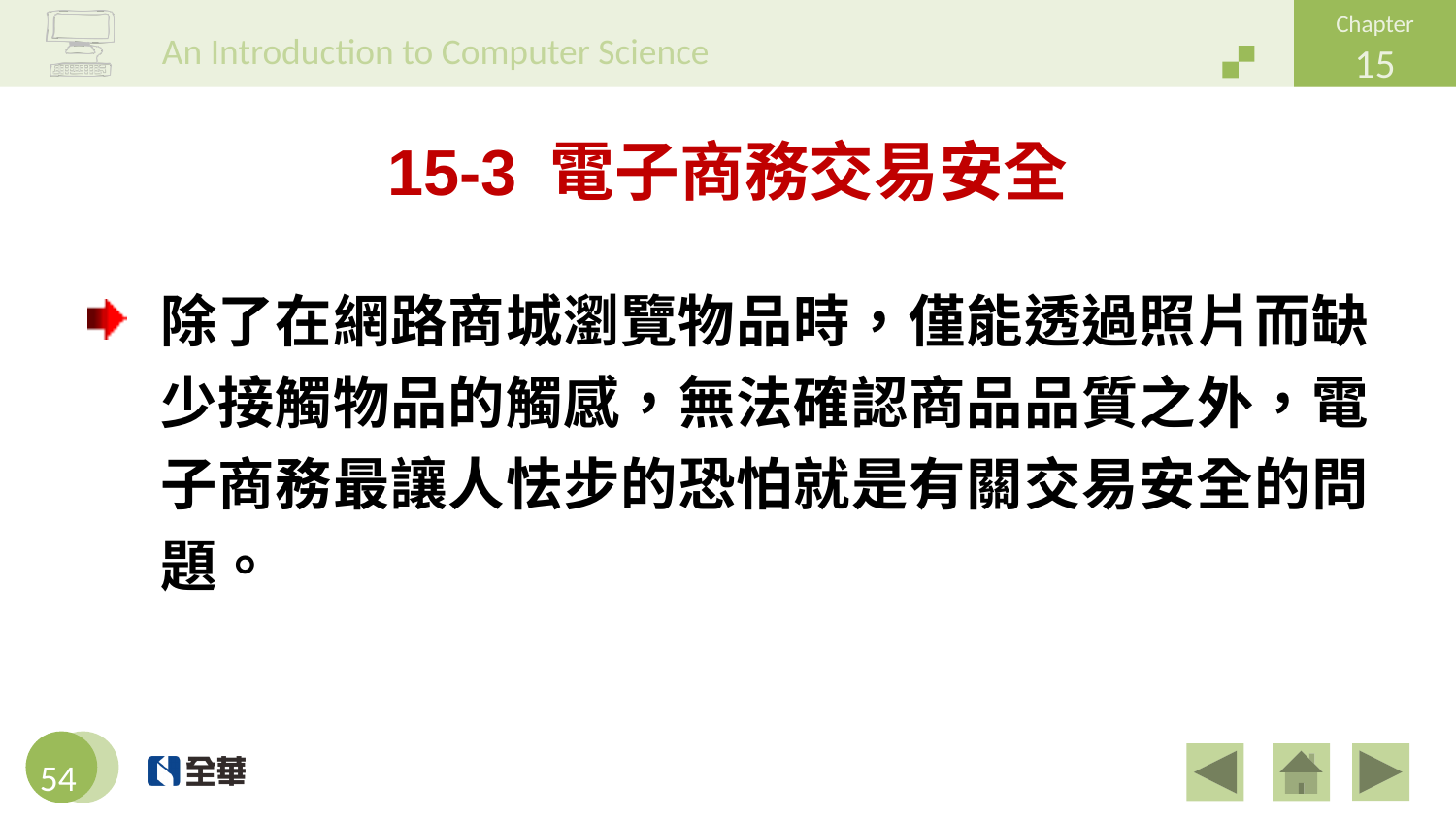

# 15-3 電子商務交易安全
除了在網路商城瀏覽物品時，僅能透過照片而缺少接觸物品的觸感，無法確認商品品質之外，電子商務最讓人怯步的恐怕就是有關交易安全的問題。